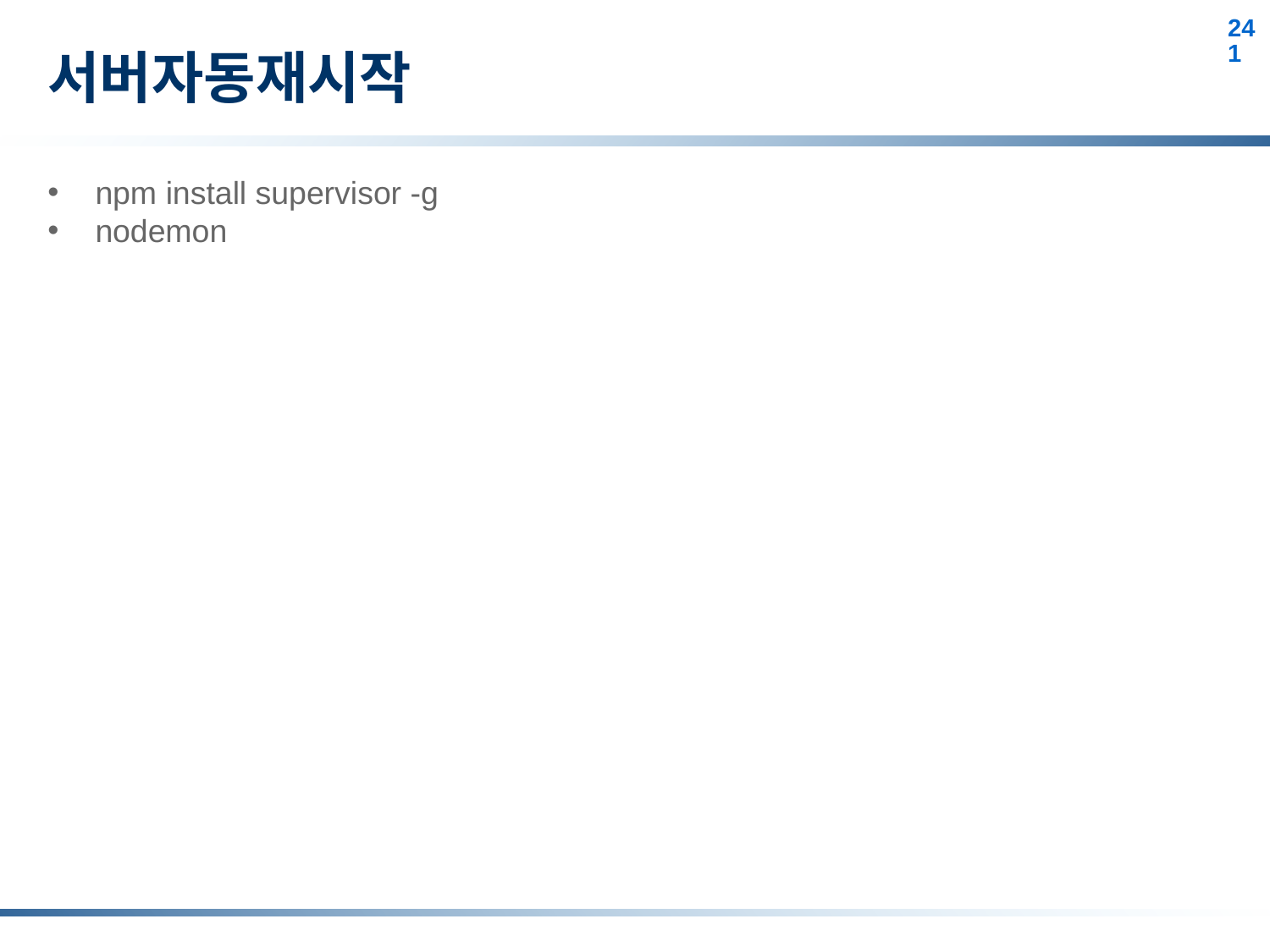

# 서버자동재시작
npm install supervisor -g
nodemon